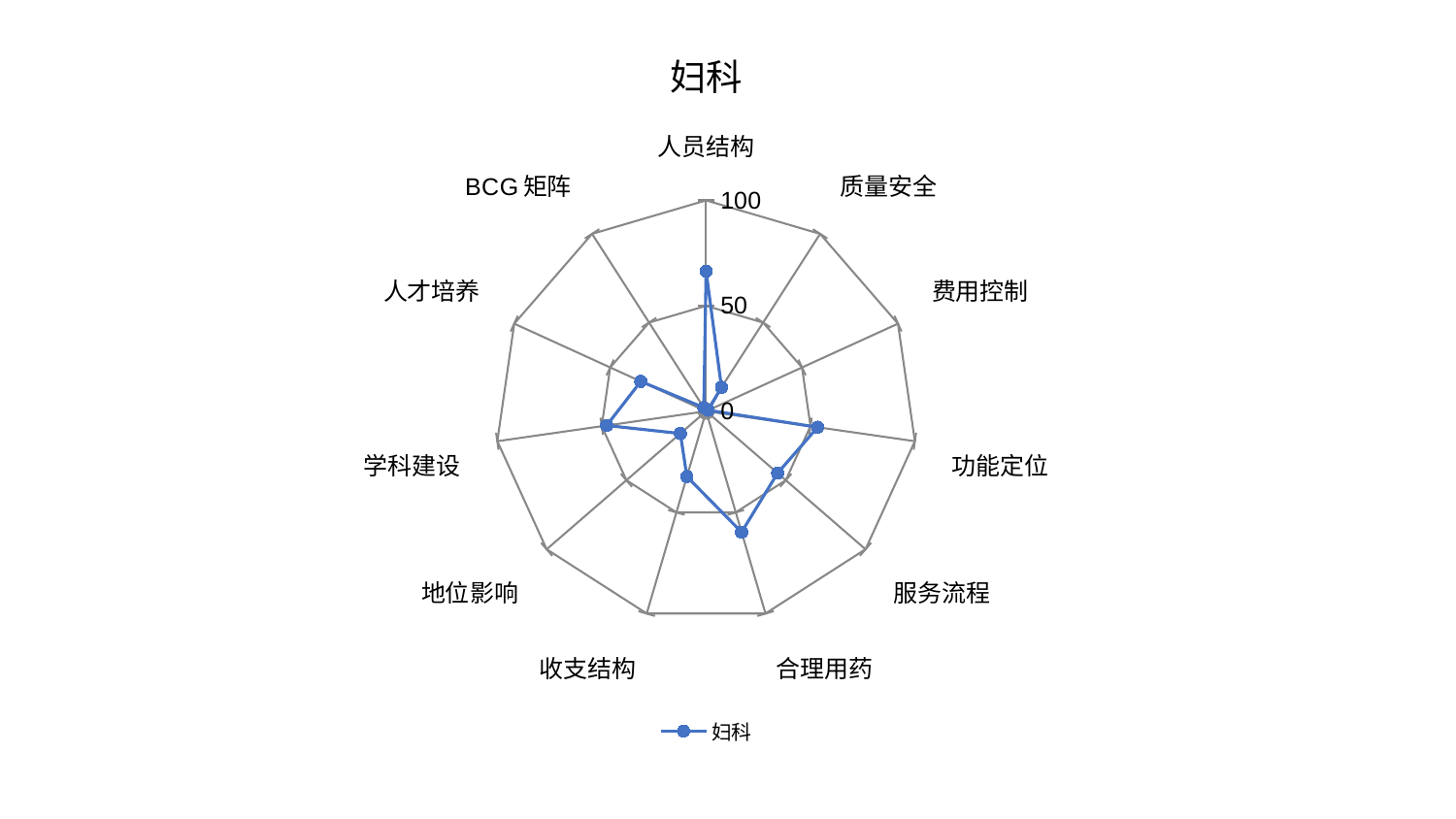

### Chart: 妇科

| Category | 妇科 |
|---|---|
| 人员结构 | 66.36809533125594 |
| 质量安全 | 13.475118371427849 |
| 费用控制 | 1.1062088823590321 |
| 功能定位 | 53.43984048939096 |
| 服务流程 | 44.85552380514751 |
| 合理用药 | 59.777460118429 |
| 收支结构 | 32.33845255394149 |
| 地位影响 | 16.156031003697226 |
| 学科建设 | 47.65585919421273 |
| 人才培养 | 34.03725025539227 |
| BCG矩阵 | 2.015999949865498 |
142